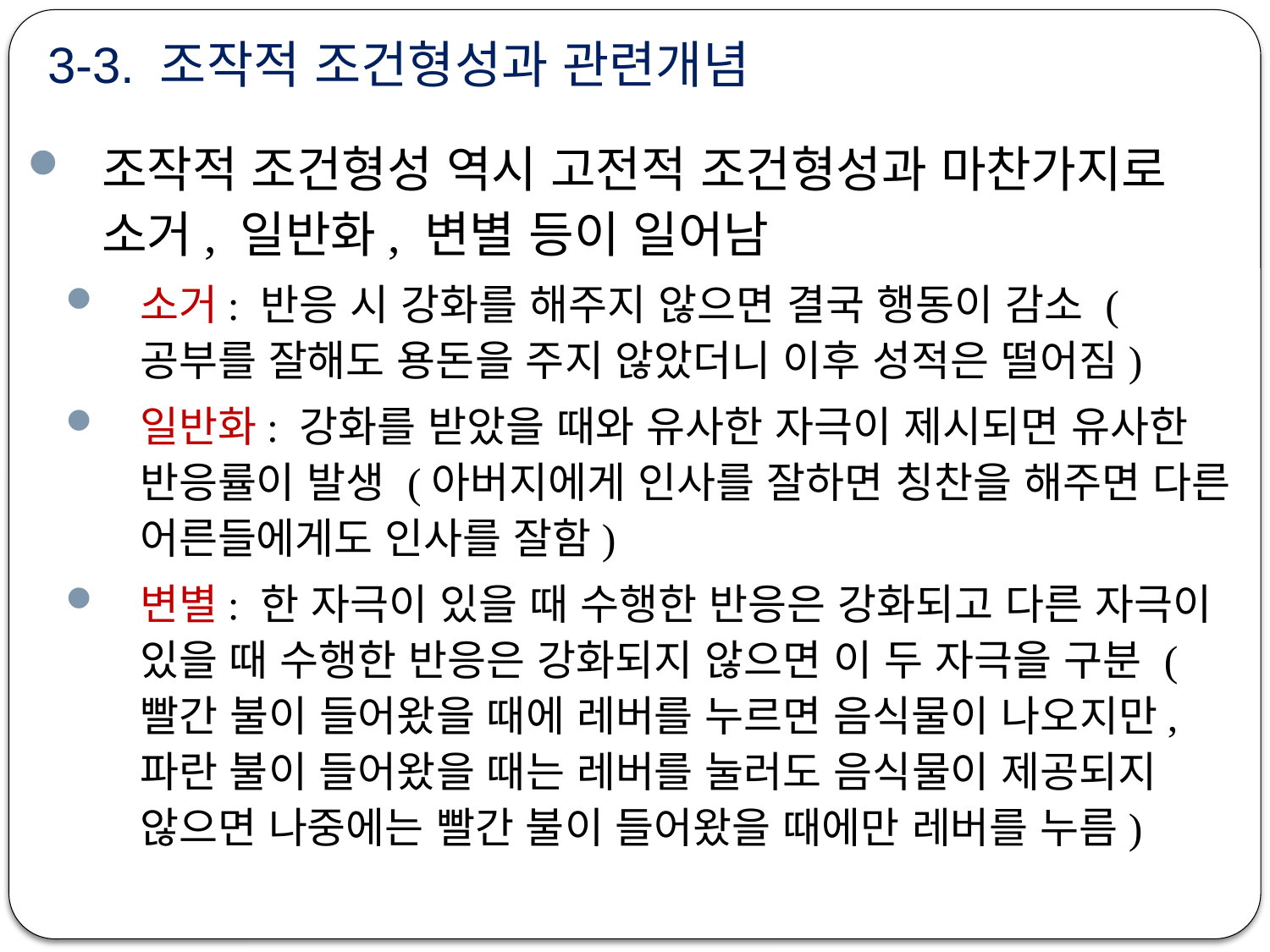

# 3-3. 조작적 조건형성과 관련개념
조작적 조건형성 역시 고전적 조건형성과 마찬가지로 소거, 일반화, 변별 등이 일어남
소거: 반응 시 강화를 해주지 않으면 결국 행동이 감소 (공부를 잘해도 용돈을 주지 않았더니 이후 성적은 떨어짐)
일반화: 강화를 받았을 때와 유사한 자극이 제시되면 유사한 반응률이 발생 (아버지에게 인사를 잘하면 칭찬을 해주면 다른 어른들에게도 인사를 잘함)
변별: 한 자극이 있을 때 수행한 반응은 강화되고 다른 자극이 있을 때 수행한 반응은 강화되지 않으면 이 두 자극을 구분 (빨간 불이 들어왔을 때에 레버를 누르면 음식물이 나오지만, 파란 불이 들어왔을 때는 레버를 눌러도 음식물이 제공되지 않으면 나중에는 빨간 불이 들어왔을 때에만 레버를 누름)